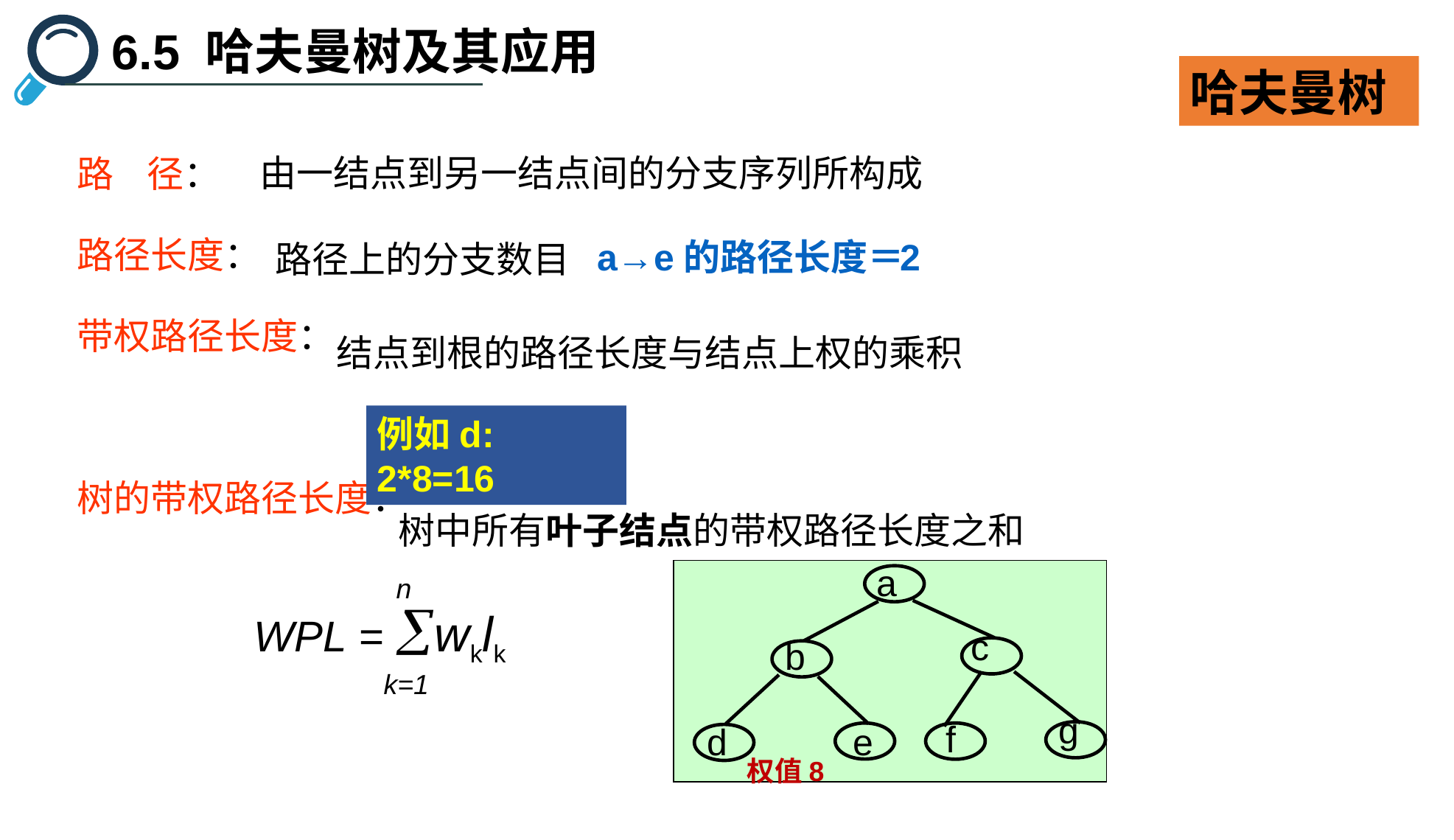

6.5 哈夫曼树及其应用
哈夫曼树
由一结点到另一结点间的分支序列所构成
路    径：
路径长度：
带权路径长度：

树的带权路径长度：

a→e的路径长度＝
2
路径上的分支数目
结点到根的路径长度与结点上权的乘积
例如d: 2*8=16
树中所有叶子结点的带权路径长度之和
a

e
d

c
b
g
f

n
WPL = ∑wklk
k=1
权值8